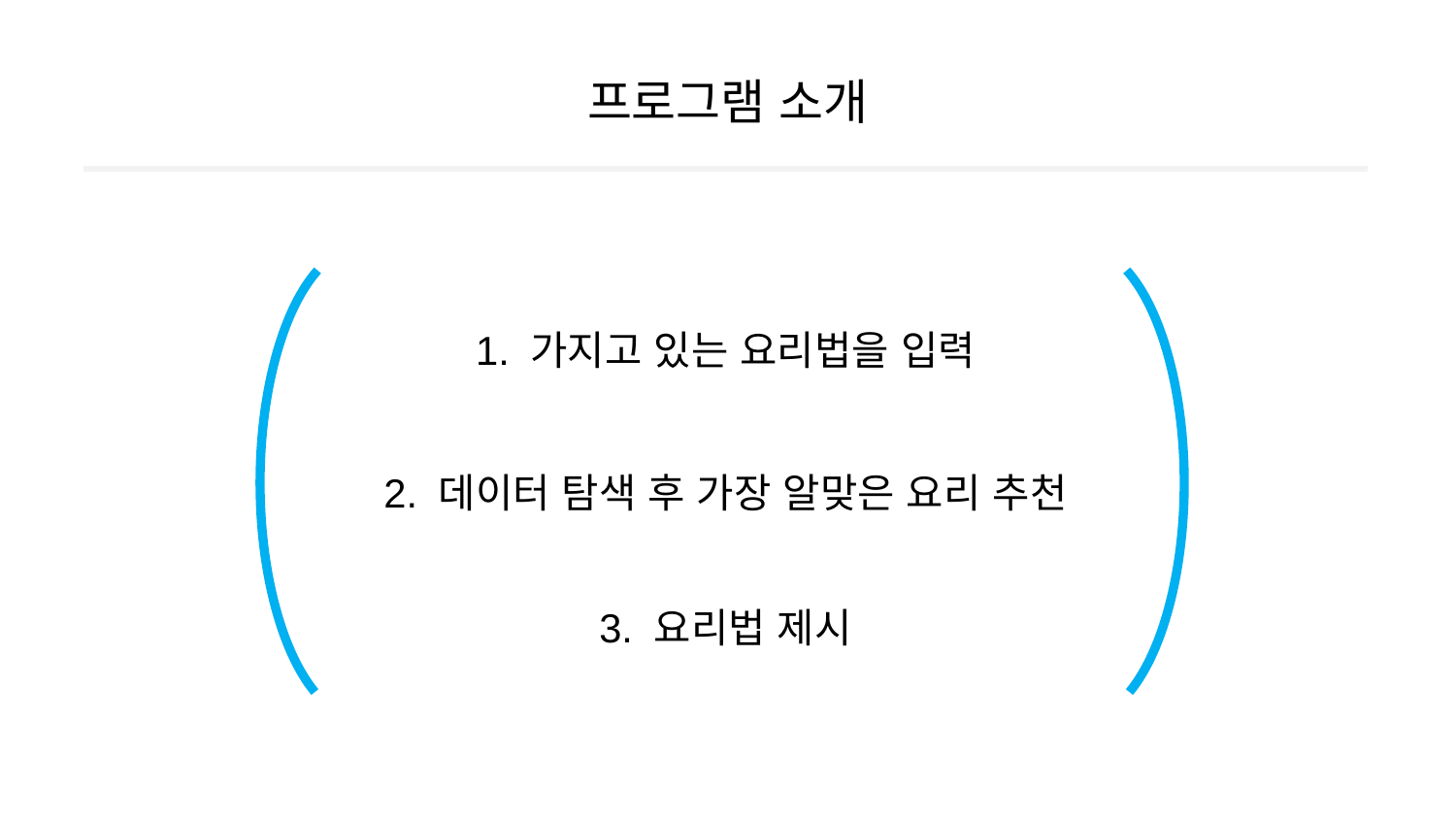

# 프로그램 소개

1. 가지고 있는 요리법을 입력
2. 데이터 탐색 후 가장 알맞은 요리 추천
3. 요리법 제시